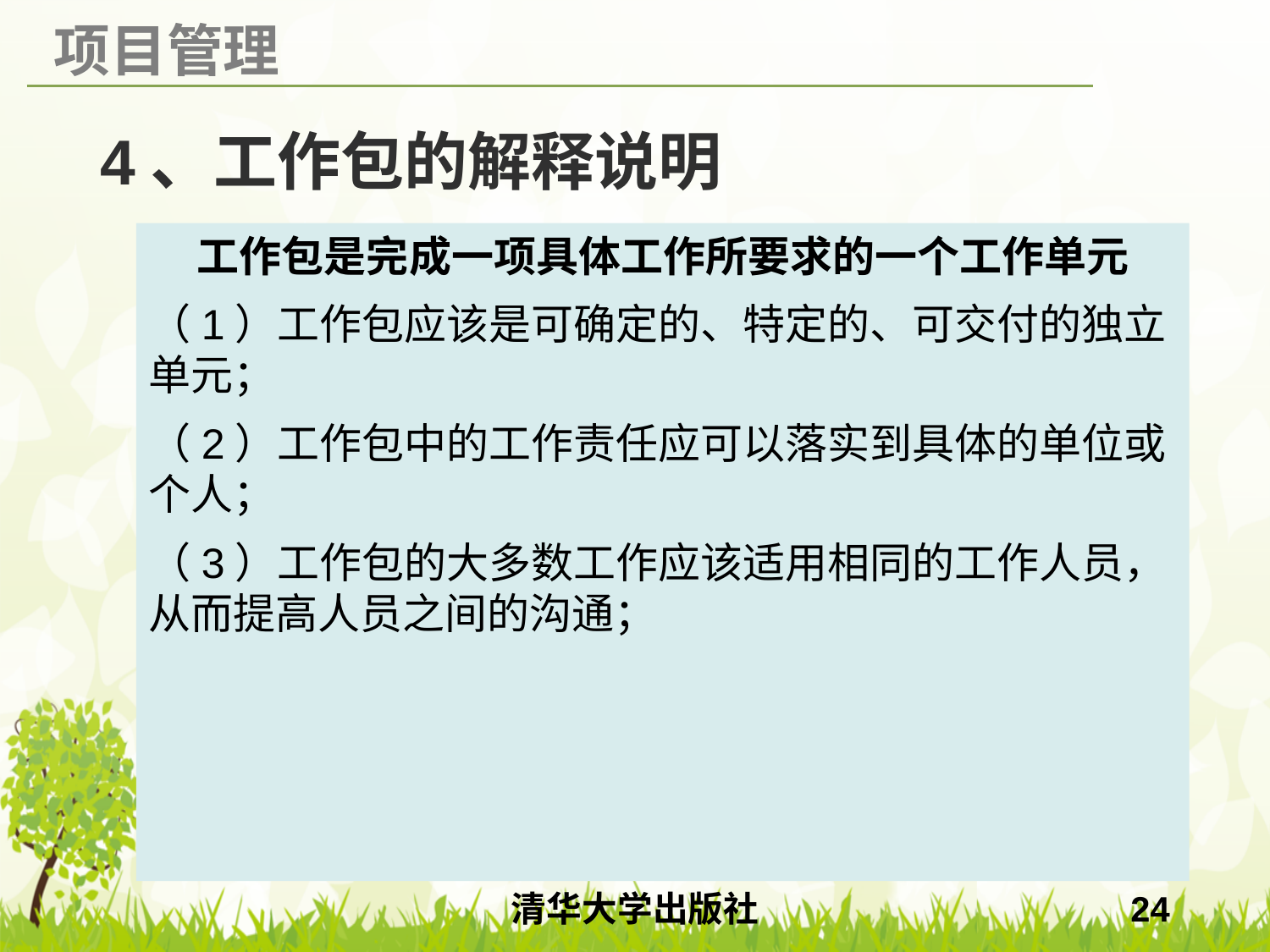

# 4、工作包的解释说明
    工作包是完成一项具体工作所要求的一个工作单元
（1）工作包应该是可确定的、特定的、可交付的独立单元；
（2）工作包中的工作责任应可以落实到具体的单位或个人；
（3）工作包的大多数工作应该适用相同的工作人员，从而提高人员之间的沟通；
清华大学出版社
24